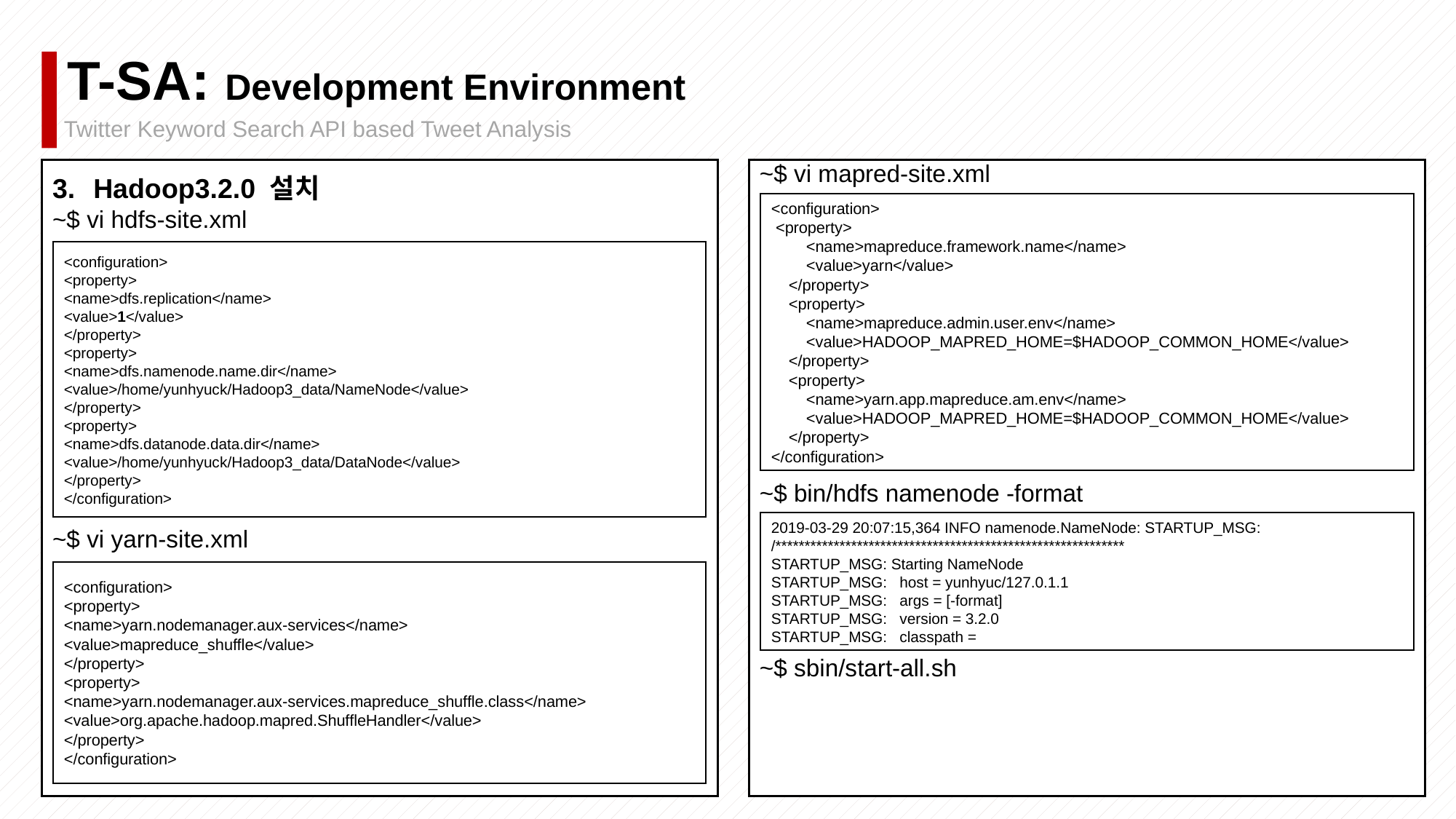

T-SA: Development Environment

Twitter Keyword Search API based Tweet Analysis
Hadoop3.2.0 설치
~$ vi hdfs-site.xml

~$ vi yarn-site.xml

~$
~$
~$
~$
~$
~$
<configuration>
<property>
<name>dfs.replication</name>
<value>1</value>
</property>
<property>
<name>dfs.namenode.name.dir</name>
<value>/home/yunhyuck/Hadoop3_data/NameNode</value>
</property>
<property>
<name>dfs.datanode.data.dir</name>
<value>/home/yunhyuck/Hadoop3_data/DataNode</value>
</property>
</configuration>
<configuration>
<property>
<name>yarn.nodemanager.aux-services</name>
<value>mapreduce_shuffle</value>
</property>
<property>
<name>yarn.nodemanager.aux-services.mapreduce_shuffle.class</name>
<value>org.apache.hadoop.mapred.ShuffleHandler</value>
</property>
</configuration>

~$ vi mapred-site.xml

~$ bin/hdfs namenode -format
~$
~$
~$
~$
~$
~$ sbin/start-all.sh

<configuration>
 <property>
        <name>mapreduce.framework.name</name>
        <value>yarn</value>
    </property>
    <property>
        <name>mapreduce.admin.user.env</name>
        <value>HADOOP_MAPRED_HOME=$HADOOP_COMMON_HOME</value>
    </property>
    <property>
        <name>yarn.app.mapreduce.am.env</name>
        <value>HADOOP_MAPRED_HOME=$HADOOP_COMMON_HOME</value>
    </property>
</configuration>
2019-03-29 20:07:15,364 INFO namenode.NameNode: STARTUP_MSG:
/************************************************************
STARTUP_MSG: Starting NameNode
STARTUP_MSG:   host = yunhyuc/127.0.1.1
STARTUP_MSG:   args = [-format]
STARTUP_MSG:   version = 3.2.0
STARTUP_MSG:   classpath =